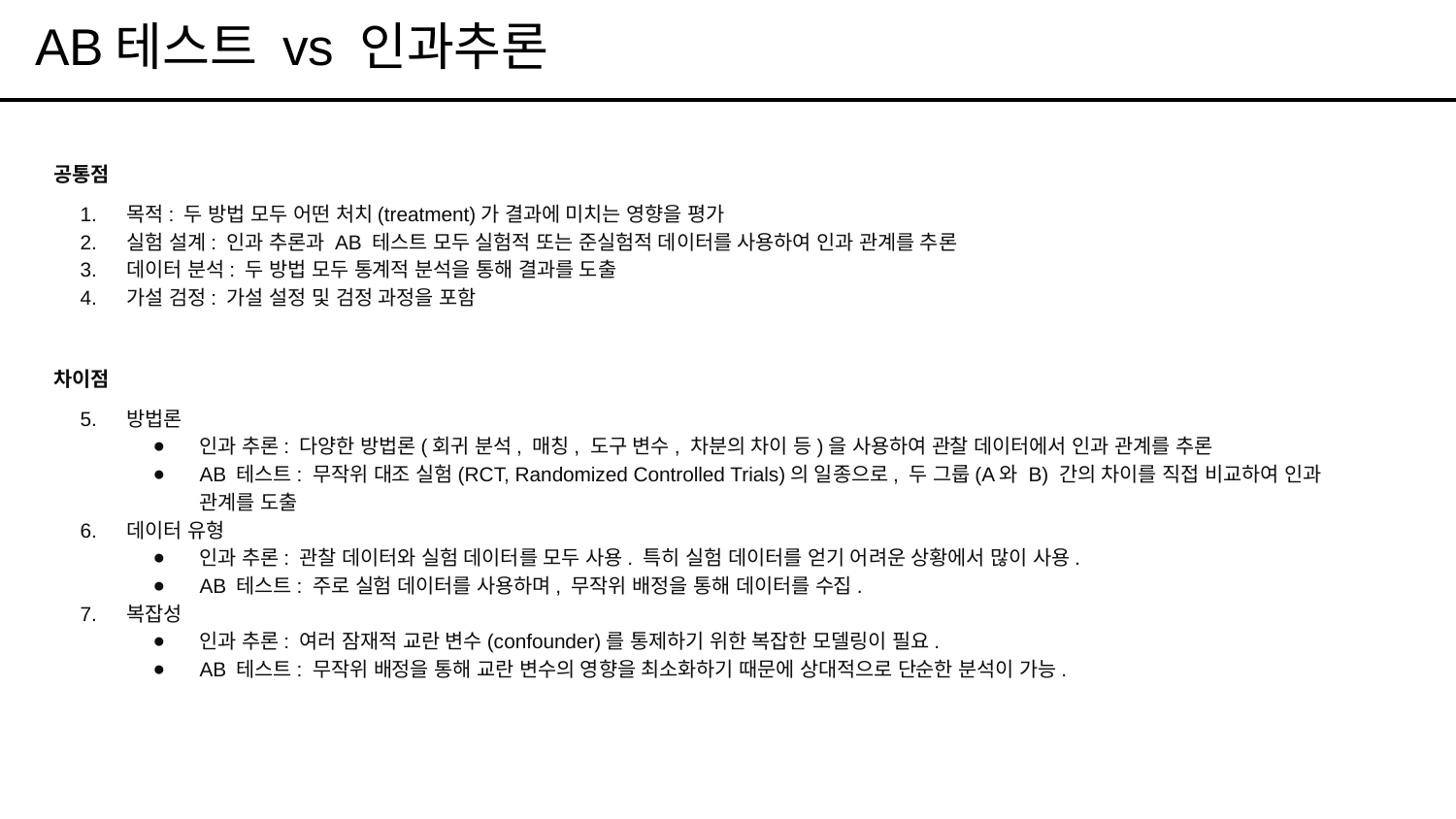

# AB테스트 vs 인과추론
공통점
목적: 두 방법 모두 어떤 처치(treatment)가 결과에 미치는 영향을 평가
실험 설계: 인과 추론과 AB 테스트 모두 실험적 또는 준실험적 데이터를 사용하여 인과 관계를 추론
데이터 분석: 두 방법 모두 통계적 분석을 통해 결과를 도출
가설 검정: 가설 설정 및 검정 과정을 포함
차이점
방법론
인과 추론: 다양한 방법론(회귀 분석, 매칭, 도구 변수, 차분의 차이 등)을 사용하여 관찰 데이터에서 인과 관계를 추론
AB 테스트: 무작위 대조 실험(RCT, Randomized Controlled Trials)의 일종으로, 두 그룹(A와 B) 간의 차이를 직접 비교하여 인과 관계를 도출
데이터 유형
인과 추론: 관찰 데이터와 실험 데이터를 모두 사용. 특히 실험 데이터를 얻기 어려운 상황에서 많이 사용.
AB 테스트: 주로 실험 데이터를 사용하며, 무작위 배정을 통해 데이터를 수집.
복잡성
인과 추론: 여러 잠재적 교란 변수(confounder)를 통제하기 위한 복잡한 모델링이 필요.
AB 테스트: 무작위 배정을 통해 교란 변수의 영향을 최소화하기 때문에 상대적으로 단순한 분석이 가능.